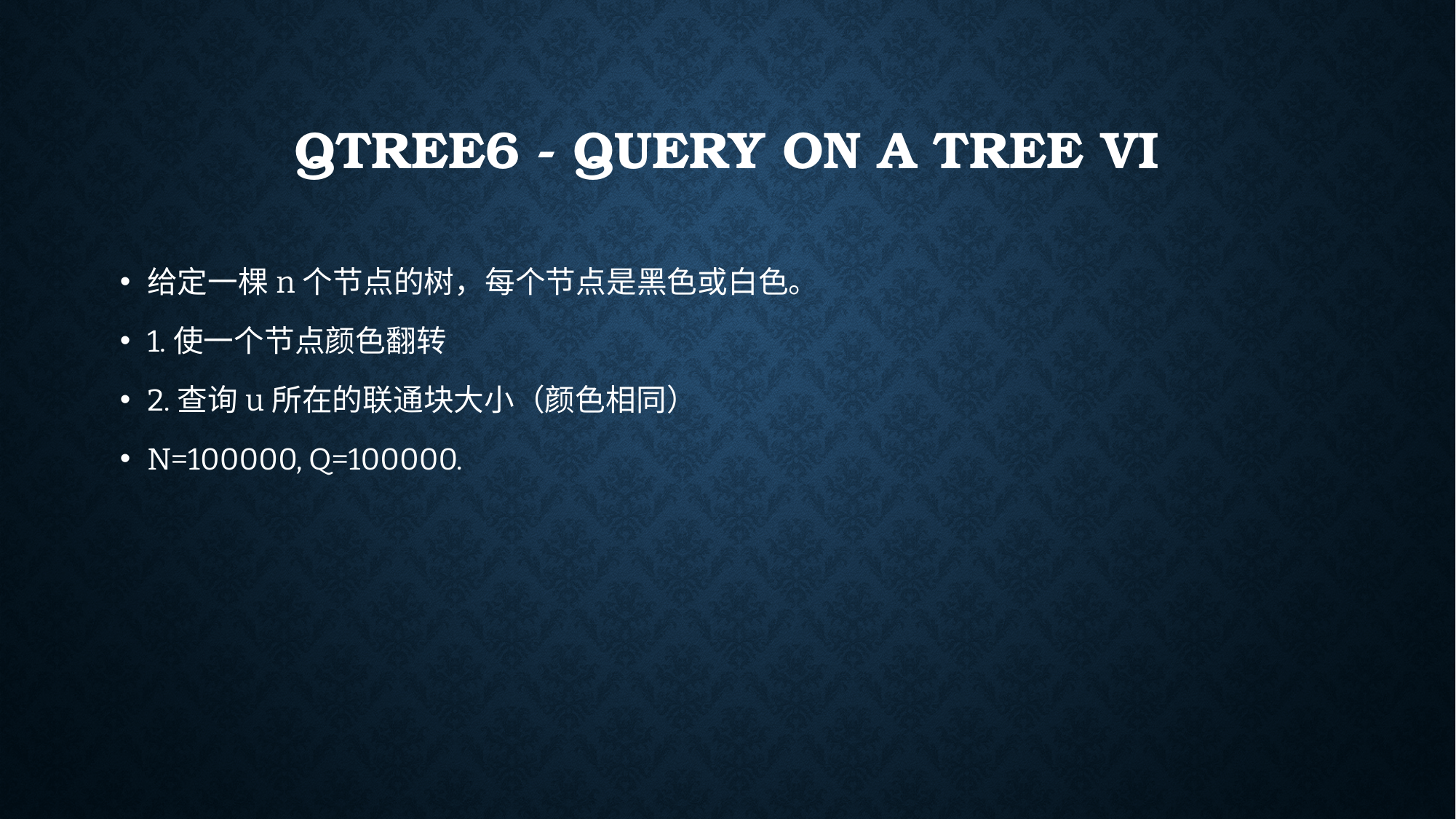

# QTREE6 - Query on a tree VI
给定一棵n个节点的树，每个节点是黑色或白色。
1.使一个节点颜色翻转
2.查询u所在的联通块大小（颜色相同）
N=100000, Q=100000.